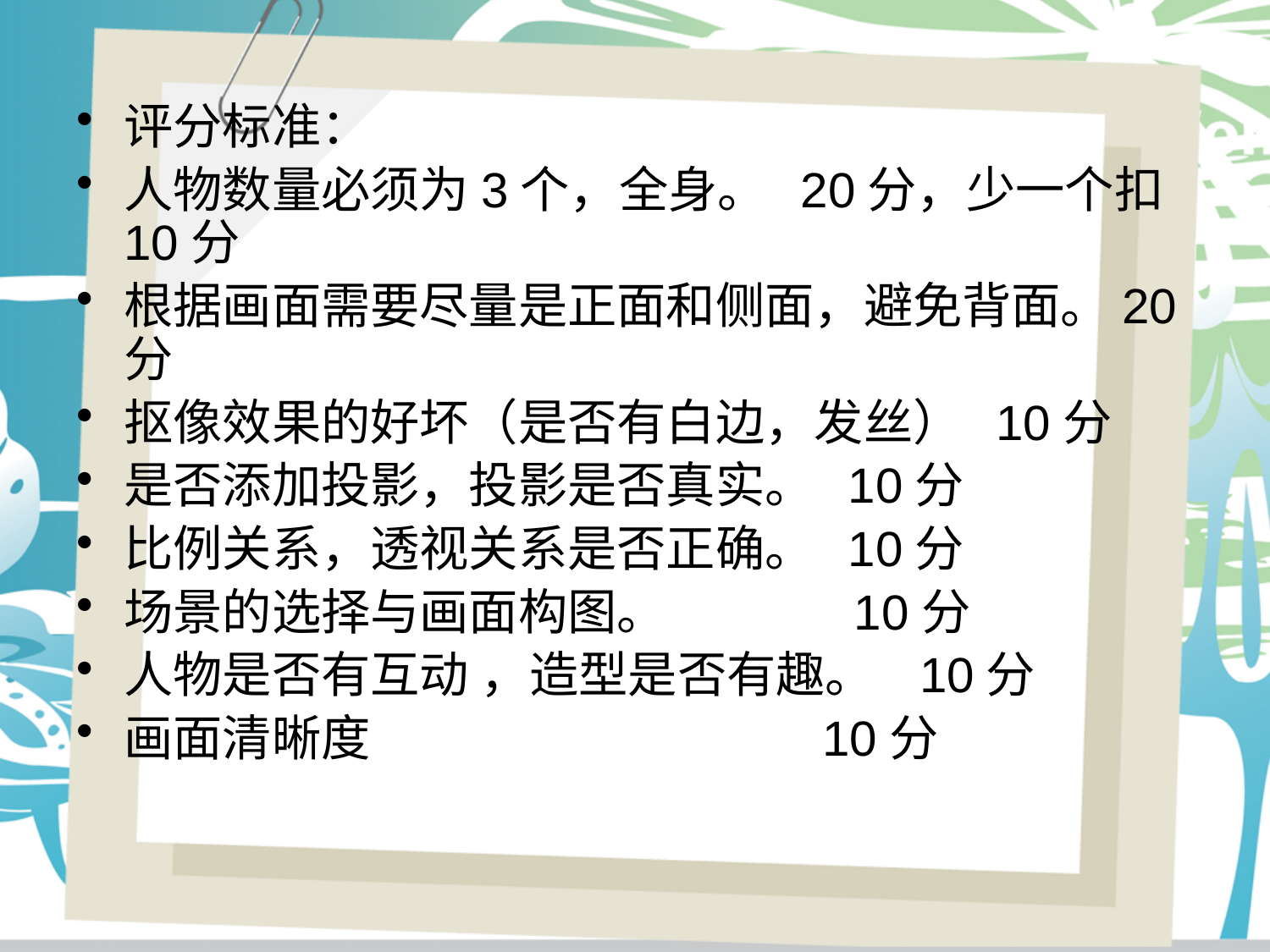

评分标准：
人物数量必须为3个，全身。  20分，少一个扣10分
根据画面需要尽量是正面和侧面，避免背面。20分
抠像效果的好坏（是否有白边，发丝）  10分
是否添加投影，投影是否真实。  10分
比例关系，透视关系是否正确。  10分
场景的选择与画面构图。                10分
人物是否有互动 ，造型是否有趣。   10分
画面清晰度                                        10分